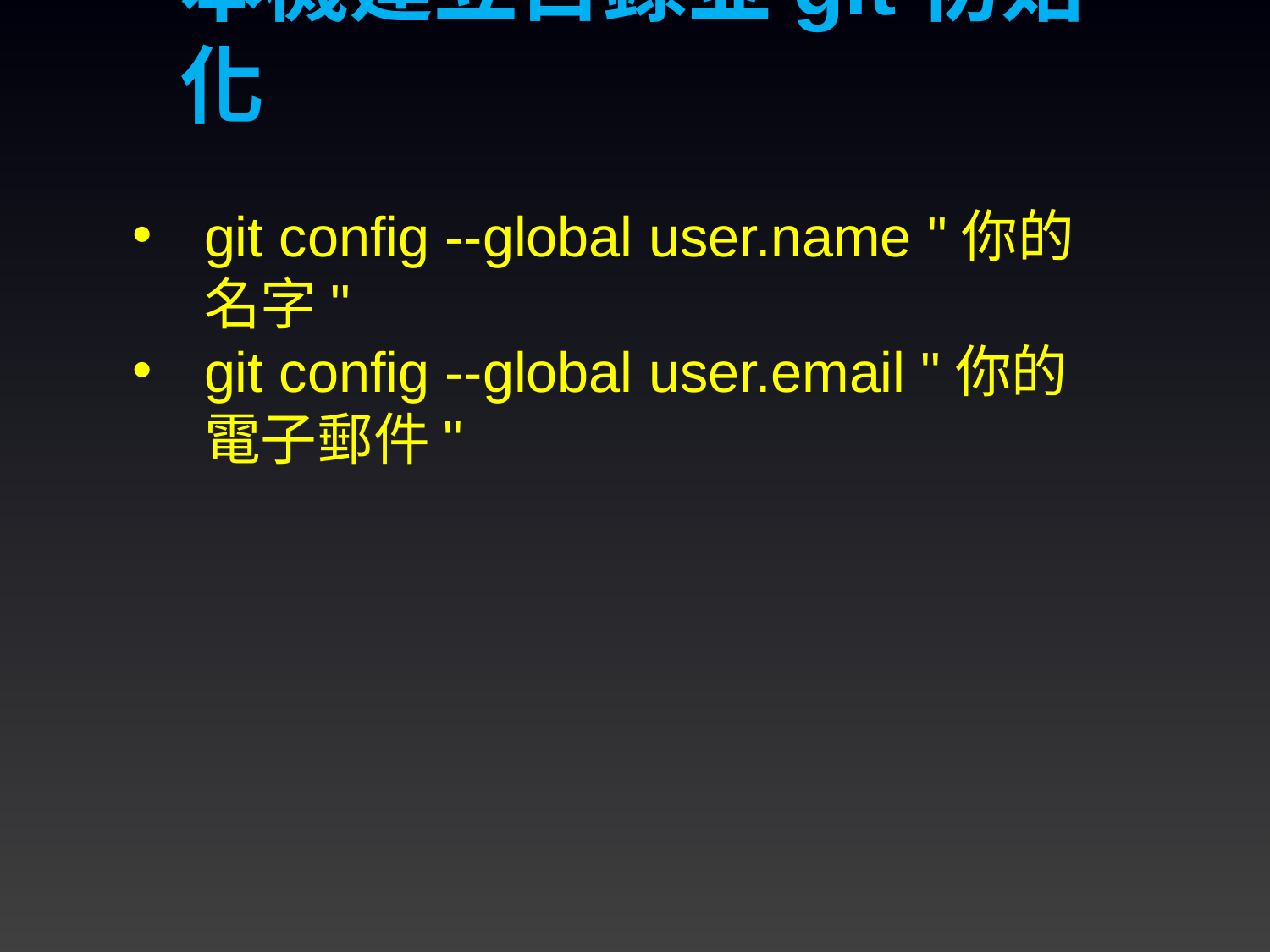

本機建立目錄並git初始化
git config --global user.name "你的名字"
git config --global user.email "你的電子郵件"